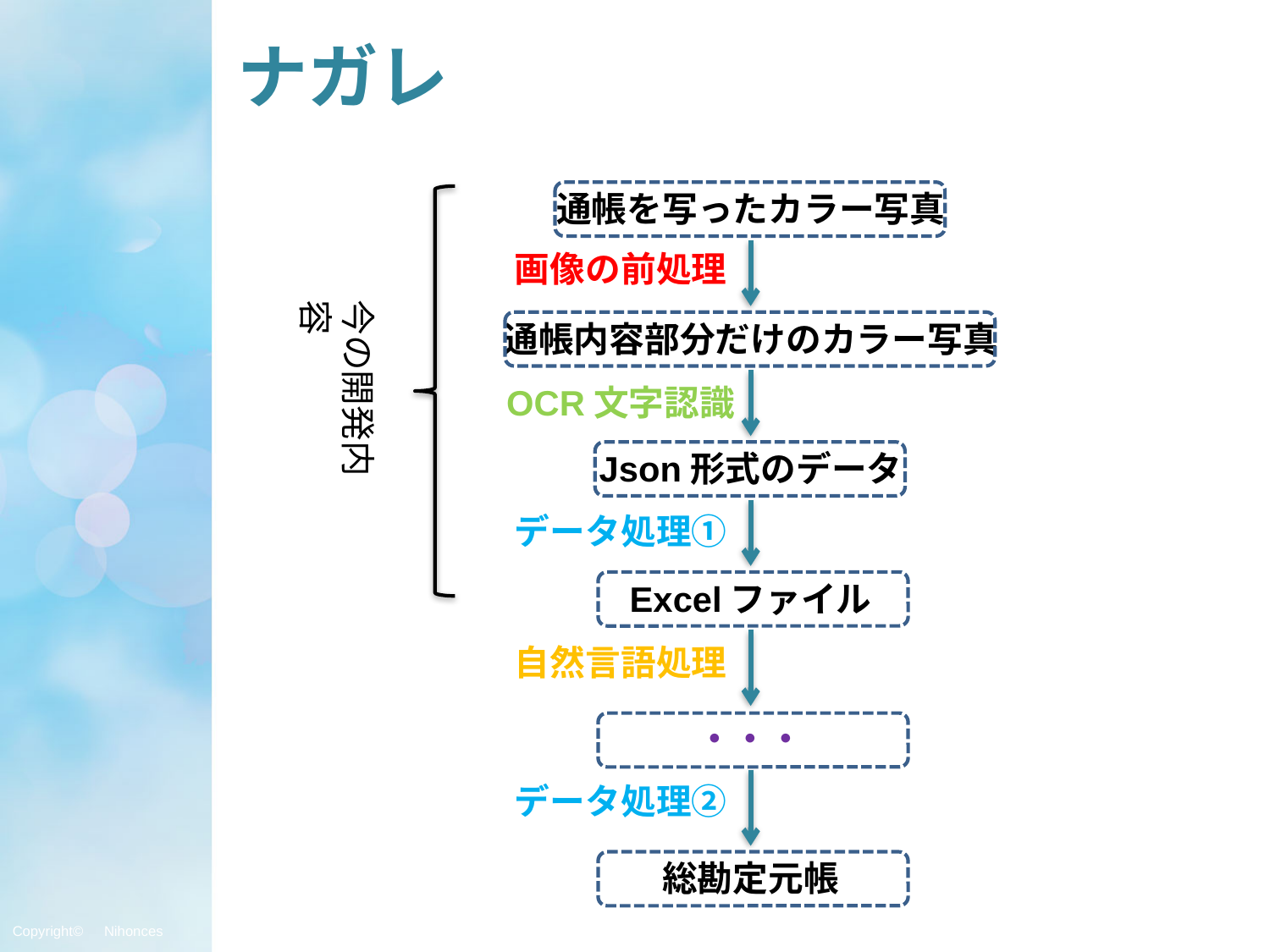

# ナガレ
通帳を写ったカラー写真

画像の前処理
今の開発内容
通帳内容部分だけのカラー写真

OCR文字認識
Json形式のデータ

データ処理①
Excelファイル

自然言語処理
・・・

データ処理②
総勘定元帳

Copyright©　Nihonces